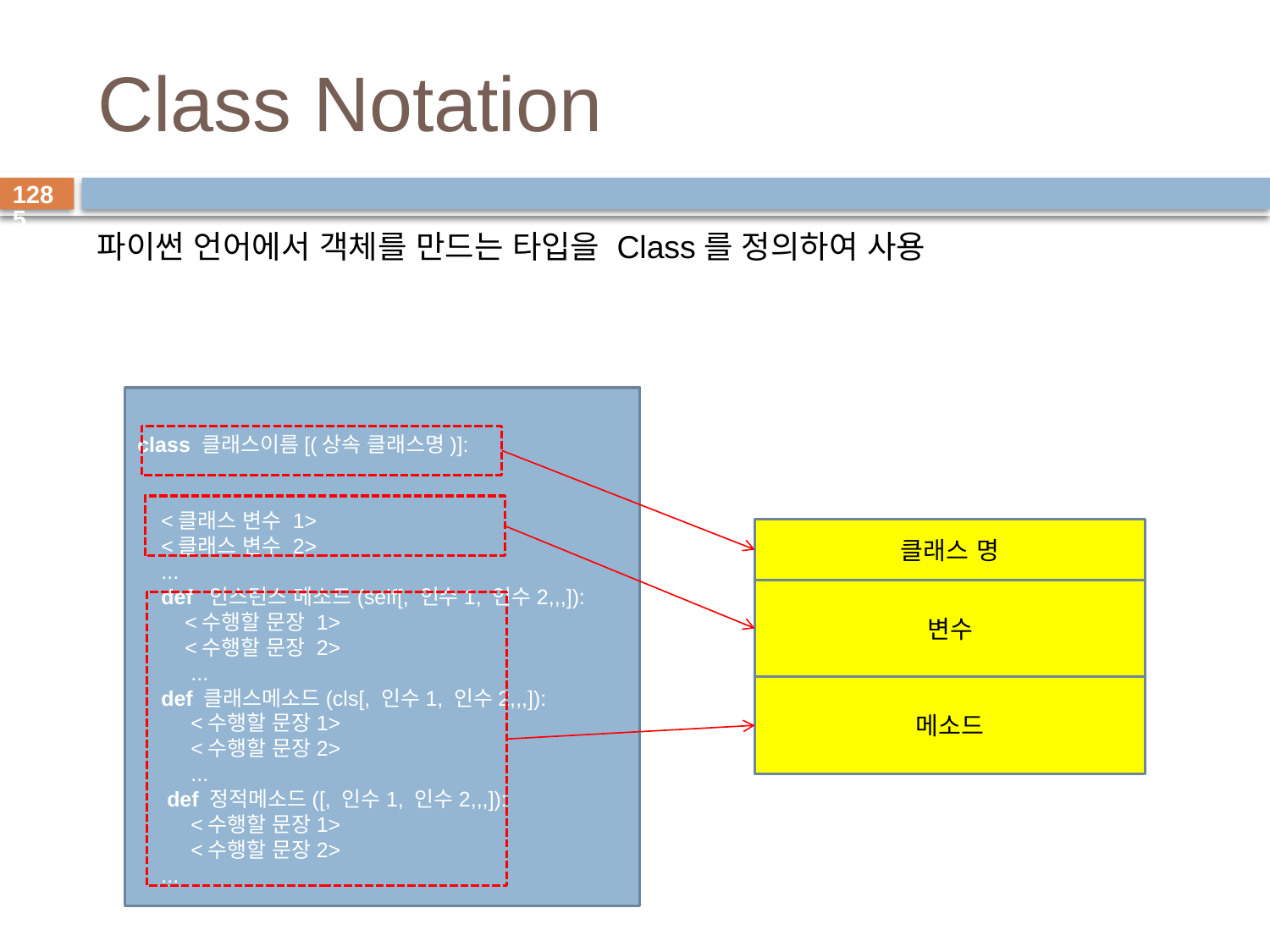

# Class Notation
1285
파이썬 언어에서 객체를 만드는 타입을 Class를 정의하여 사용

class 클래스이름[(상속 클래스명)]:

    <클래스 변수 1>
    <클래스 변수 2>
    ...
    def  인스턴스 메소드(self[, 인수1, 인수2,,,]):
        <수행할 문장 1>
        <수행할 문장 2>
         ...
    def 클래스메소드(cls[, 인수1, 인수2,,,]):
         <수행할 문장1>
         <수행할 문장2>
         ...
     def 정적메소드([, 인수1, 인수2,,,]):
         <수행할 문장1>
         <수행할 문장2>
    ...

클래스 명
변수
메소드